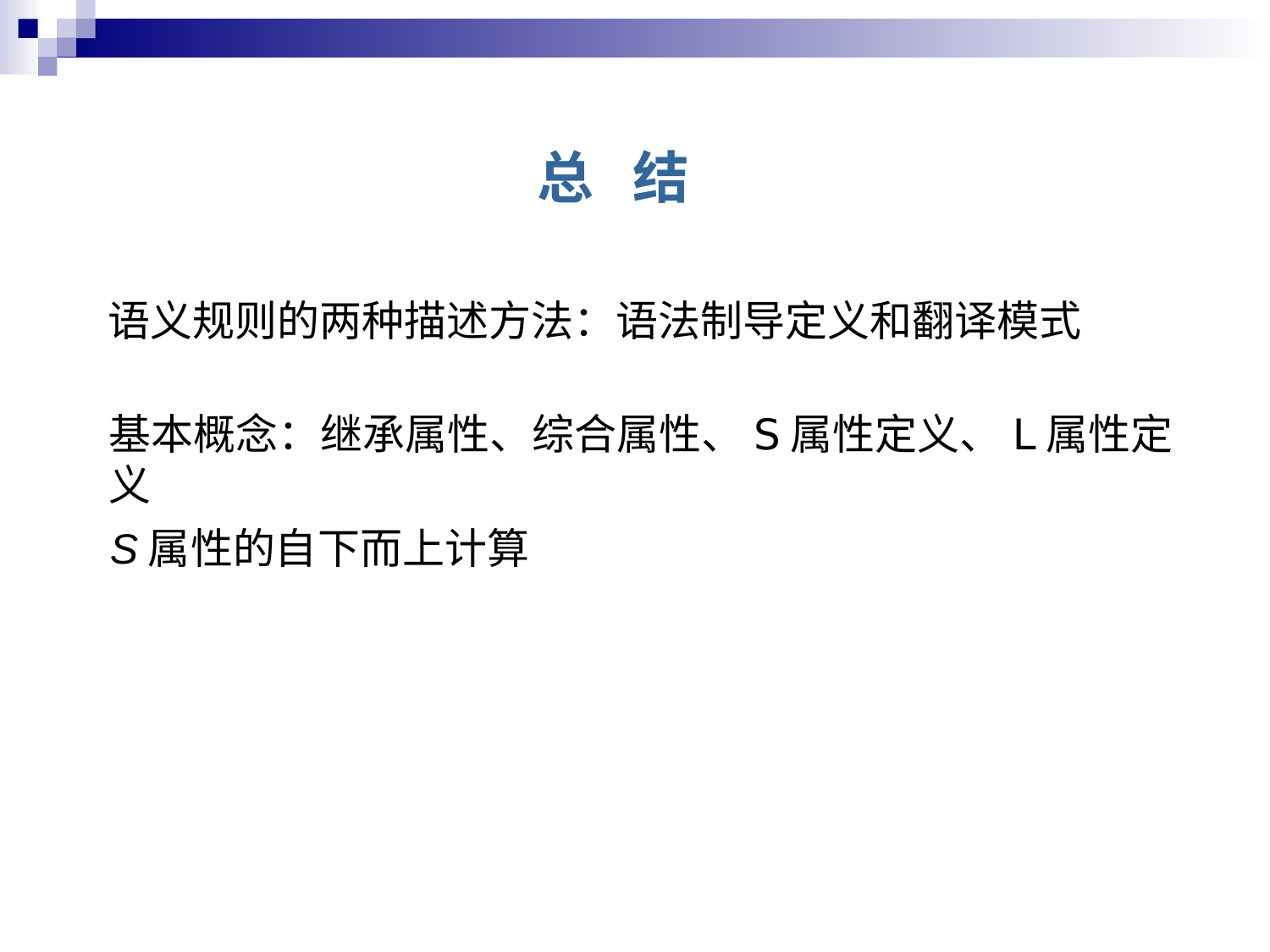

总   结
语义规则的两种描述方法：语法制导定义和翻译模式
基本概念：继承属性、综合属性、S属性定义、L属性定义
S属性的自下而上计算
45